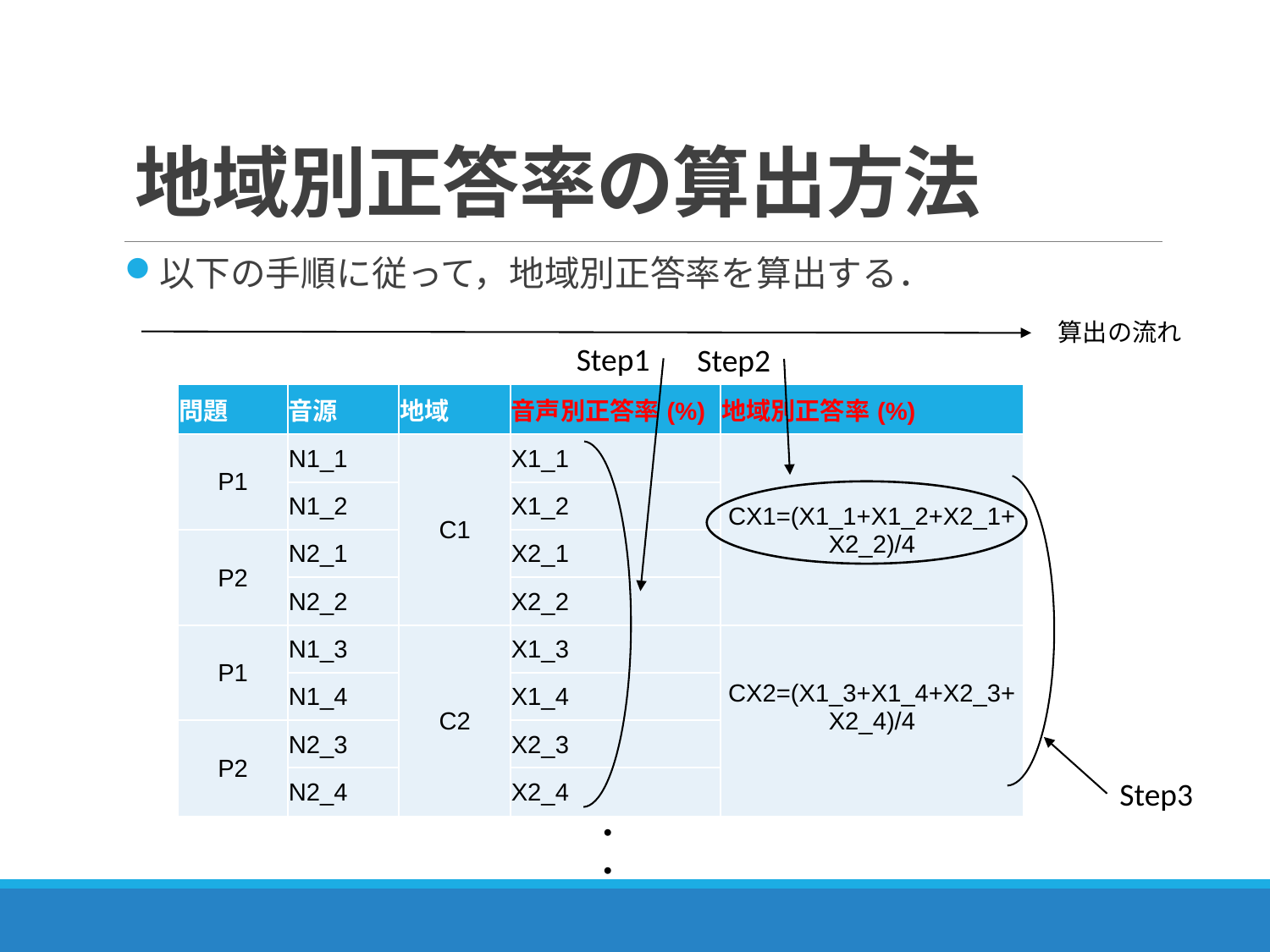

# 地域別正答率の算出方法
以下の手順に従って，地域別正答率を算出する．
算出の流れ
Step1
Step2
| 問題 | 音源 | 地域 | 音声別正答率(%) | 地域別正答率(%) |
| --- | --- | --- | --- | --- |
| P1 | N1\_1 | C1 | X1\_1 | CX1=(X1\_1+X1\_2+X2\_1+X2\_2)/4 |
|  | N1\_2 |  | X1\_2 |  |
| P2 | N2\_1 |  | X2\_1 |  |
|  | N2\_2 |  | X2\_2 |  |
| P1 | N1\_3 | C2 | X1\_3 | CX2=(X1\_3+X1\_4+X2\_3+X2\_4)/4 |
|  | N1\_4 |  | X1\_4 |  |
| P2 | N2\_3 |  | X2\_3 |  |
|  | N2\_4 |  | X2\_4 |  |

Step3
・
・
12